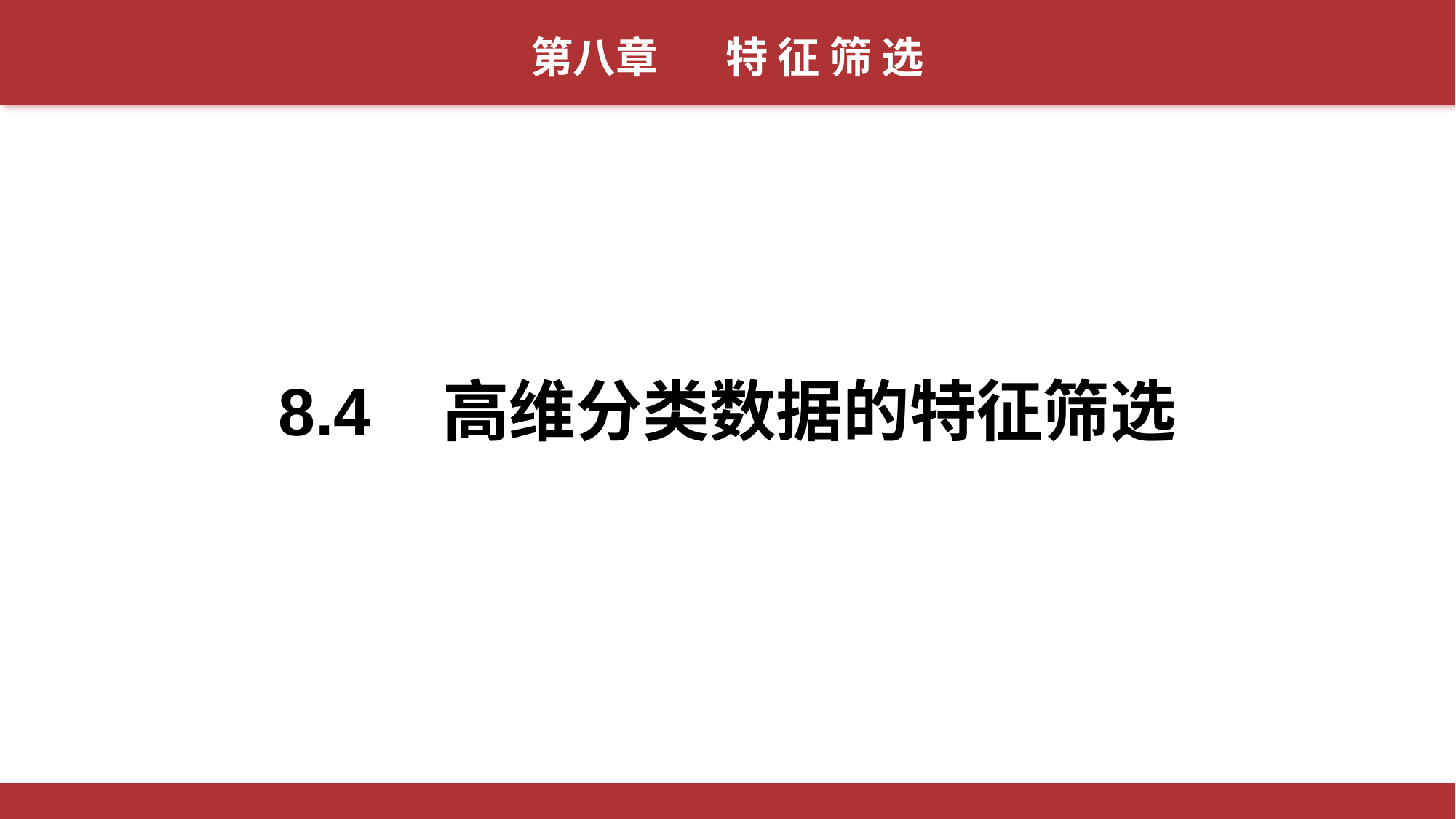

第八章       特 征 筛 选
8.4   高维分类数据的特征筛选